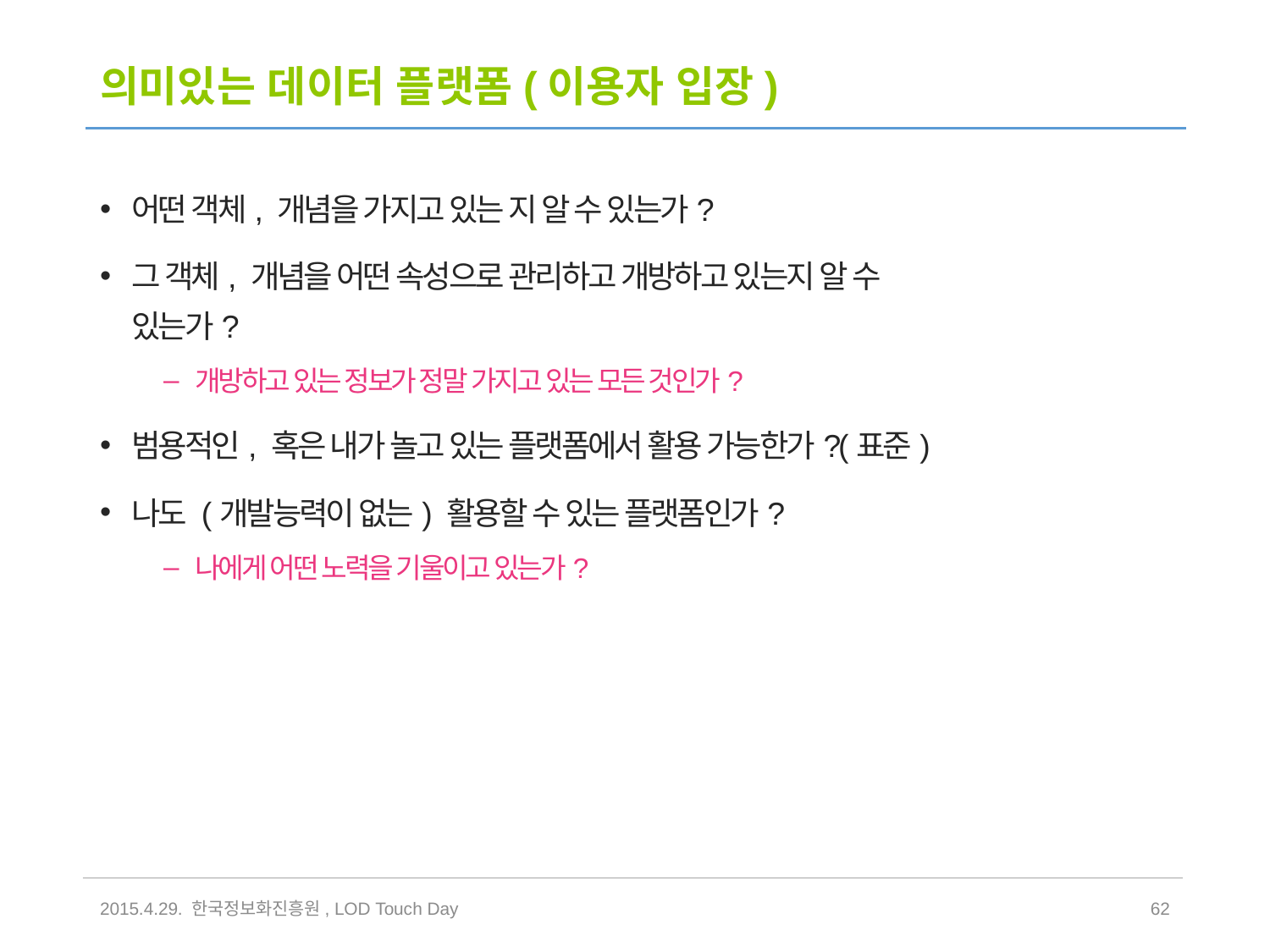

# 의미있는 데이터 플랫폼(이용자 입장)
어떤 객체, 개념을 가지고 있는 지 알 수 있는가?
그 객체, 개념을 어떤 속성으로 관리하고 개방하고 있는지 알 수
있는가?
개방하고 있는 정보가 정말 가지고 있는 모든 것인가?
범용적인, 혹은 내가 놀고 있는 플랫폼에서 활용 가능한가?(표준)
나도 (개발능력이 없는) 활용할 수 있는 플랫폼인가?
나에게 어떤 노력을 기울이고 있는가?
2015.4.29. 한국정보화진흥원, LOD Touch Day
62